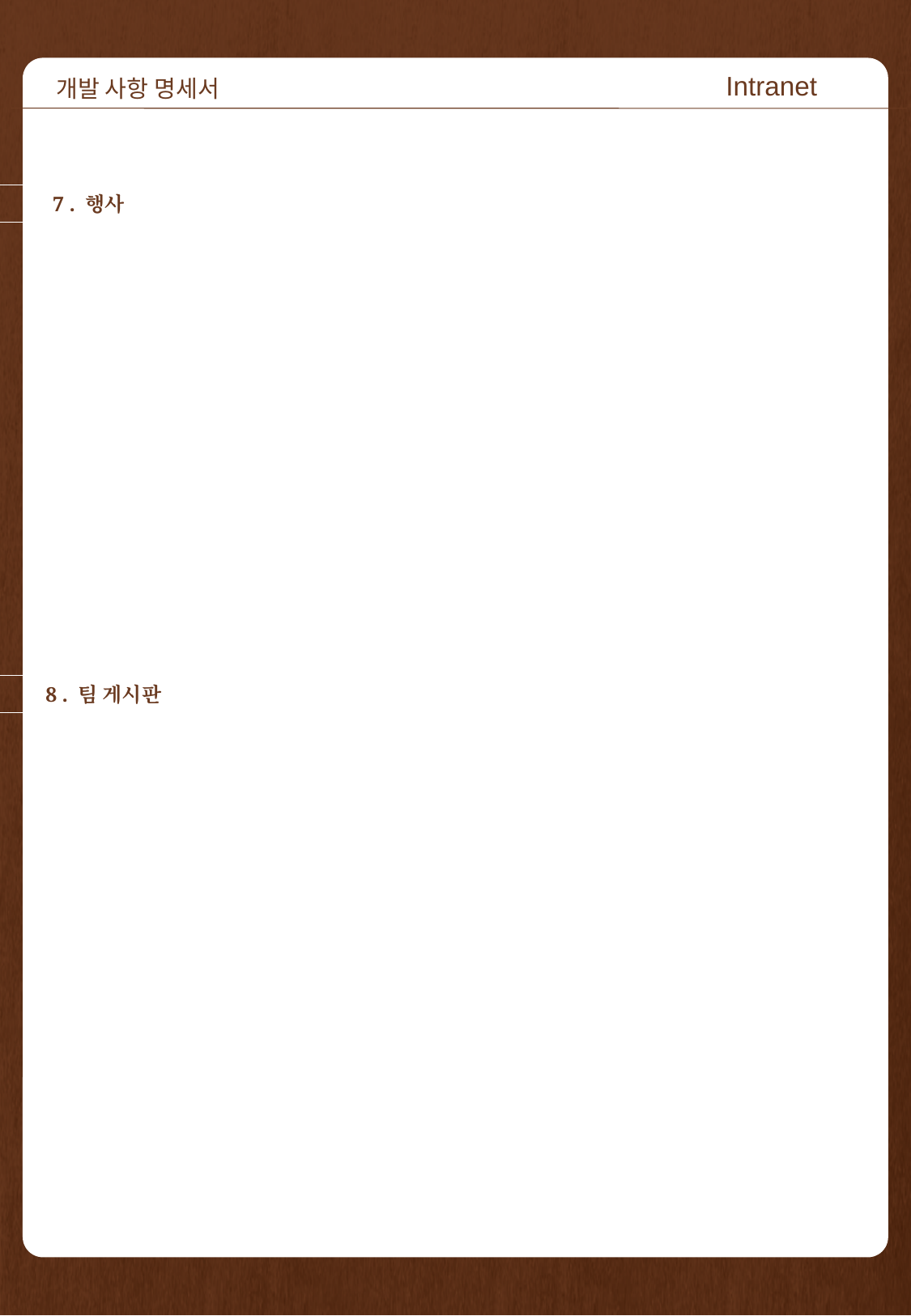

개발 사항 명세서
Intranet
7 . 행사
8 . 팀 게시판